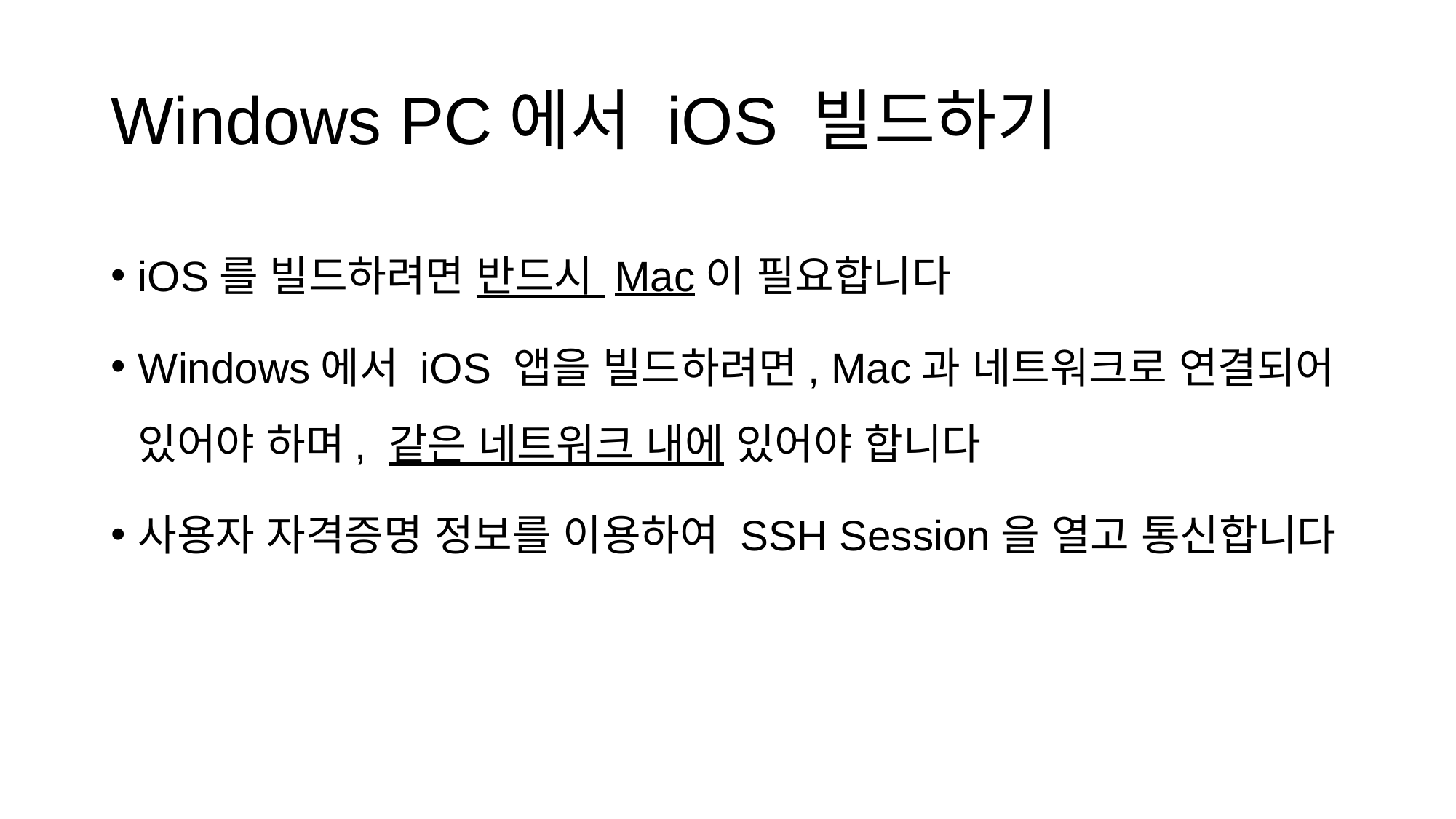

# Windows PC에서 iOS 빌드하기
iOS를 빌드하려면 반드시 Mac이 필요합니다
Windows에서 iOS 앱을 빌드하려면, Mac과 네트워크로 연결되어 있어야 하며, 같은 네트워크 내에 있어야 합니다
사용자 자격증명 정보를 이용하여 SSH Session을 열고 통신합니다